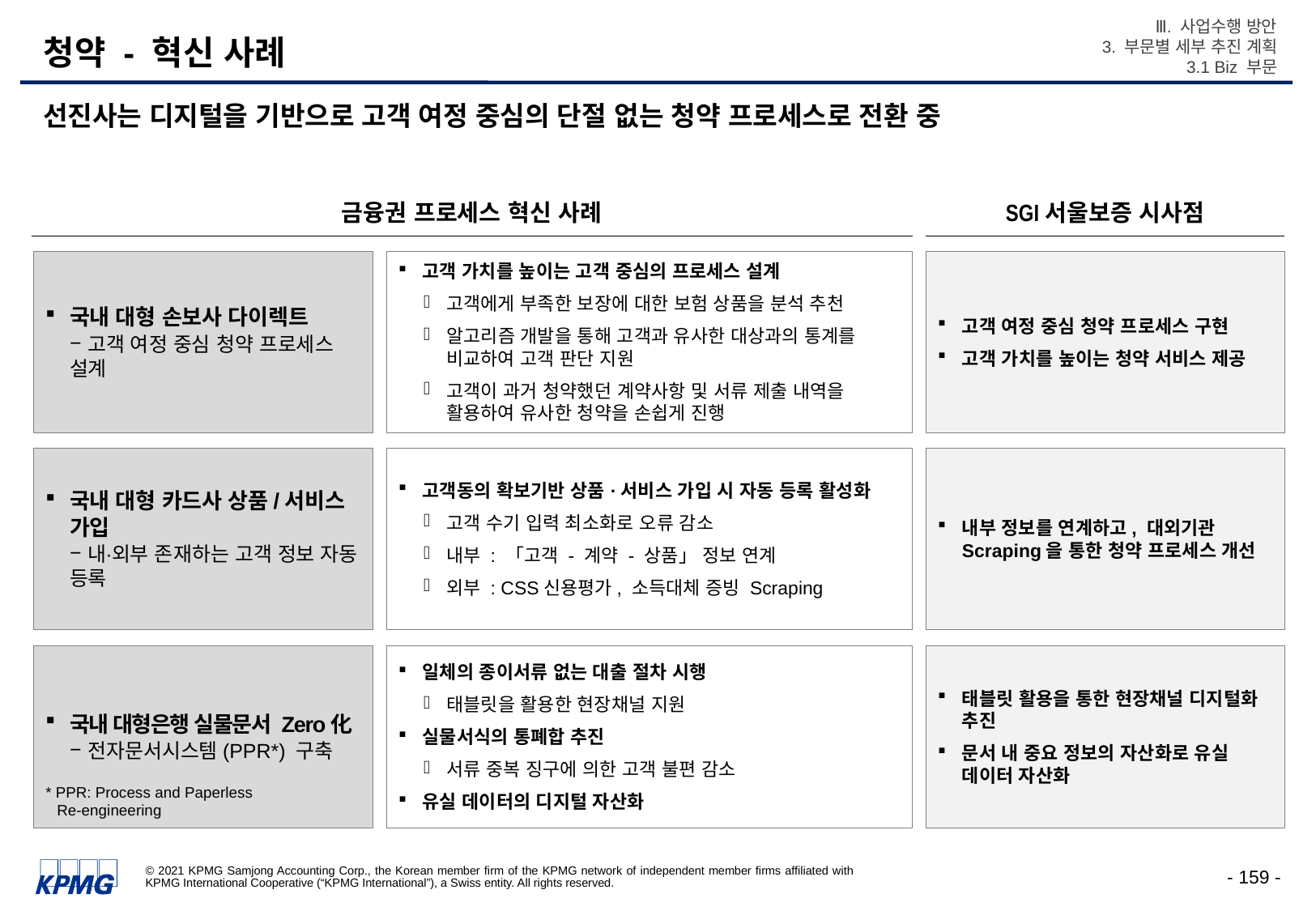

Ⅲ. 사업수행 방안
3. 부문별 세부 추진 계획
3.1 Biz 부문
# 청약 - 혁신 사례
선진사는 디지털을 기반으로 고객 여정 중심의 단절 없는 청약 프로세스로 전환 중
금융권 프로세스 혁신 사례
SGI서울보증 시사점
국내 대형 손보사 다이렉트
– 고객 여정 중심 청약 프로세스 설계
고객 가치를 높이는 고객 중심의 프로세스 설계
고객에게 부족한 보장에 대한 보험 상품을 분석 추천
알고리즘 개발을 통해 고객과 유사한 대상과의 통계를 비교하여 고객 판단 지원
고객이 과거 청약했던 계약사항 및 서류 제출 내역을 활용하여 유사한 청약을 손쉽게 진행
고객 여정 중심 청약 프로세스 구현
고객 가치를 높이는 청약 서비스 제공
국내 대형 카드사 상품/서비스 가입
– 내∙외부 존재하는 고객 정보 자동 등록
고객동의 확보기반 상품 ∙ 서비스 가입 시 자동 등록 활성화
고객 수기 입력 최소화로 오류 감소
내부 : 「고객 - 계약 - 상품」 정보 연계
외부 : CSS신용평가, 소득대체 증빙 Scraping
내부 정보를 연계하고, 대외기관 Scraping을 통한 청약 프로세스 개선
국내 대형은행 실물문서 Zero化
– 전자문서시스템(PPR*) 구축
일체의 종이서류 없는 대출 절차 시행
태블릿을 활용한 현장채널 지원
실물서식의 통폐합 추진
서류 중복 징구에 의한 고객 불편 감소
유실 데이터의 디지털 자산화
태블릿 활용을 통한 현장채널 디지털화 추진
문서 내 중요 정보의 자산화로 유실 데이터 자산화
* PPR: Process and Paperless Re-engineering